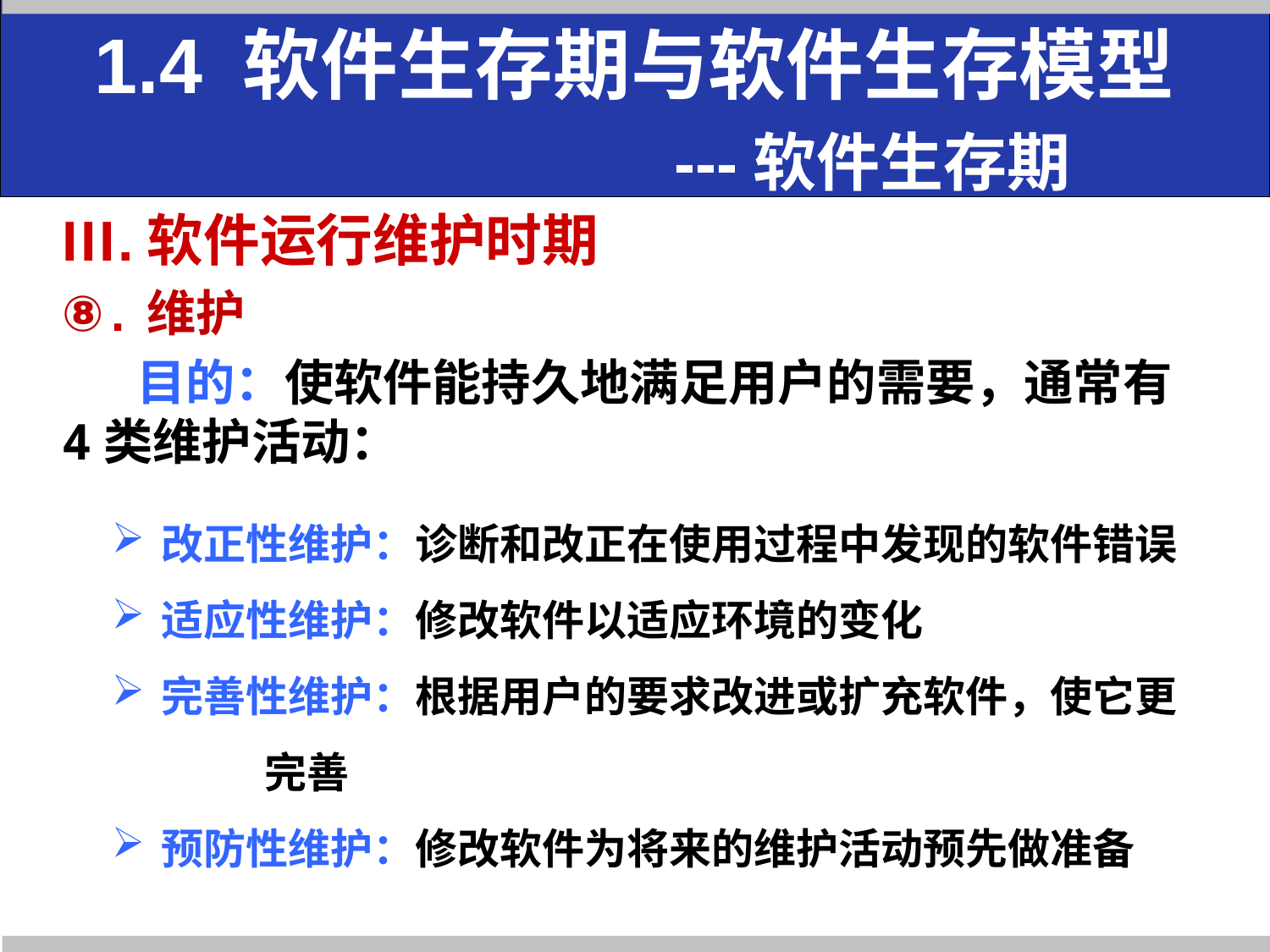

# 1.4 软件生存期与软件生存模型 ---软件生存期
软件运行维护时期
维护
目的：使软件能持久地满足用户的需要，通常有4类维护活动：
改正性维护：诊断和改正在使用过程中发现的软件错误
适应性维护：修改软件以适应环境的变化
完善性维护：根据用户的要求改进或扩充软件，使它更
               完善
预防性维护：修改软件为将来的维护活动预先做准备
59